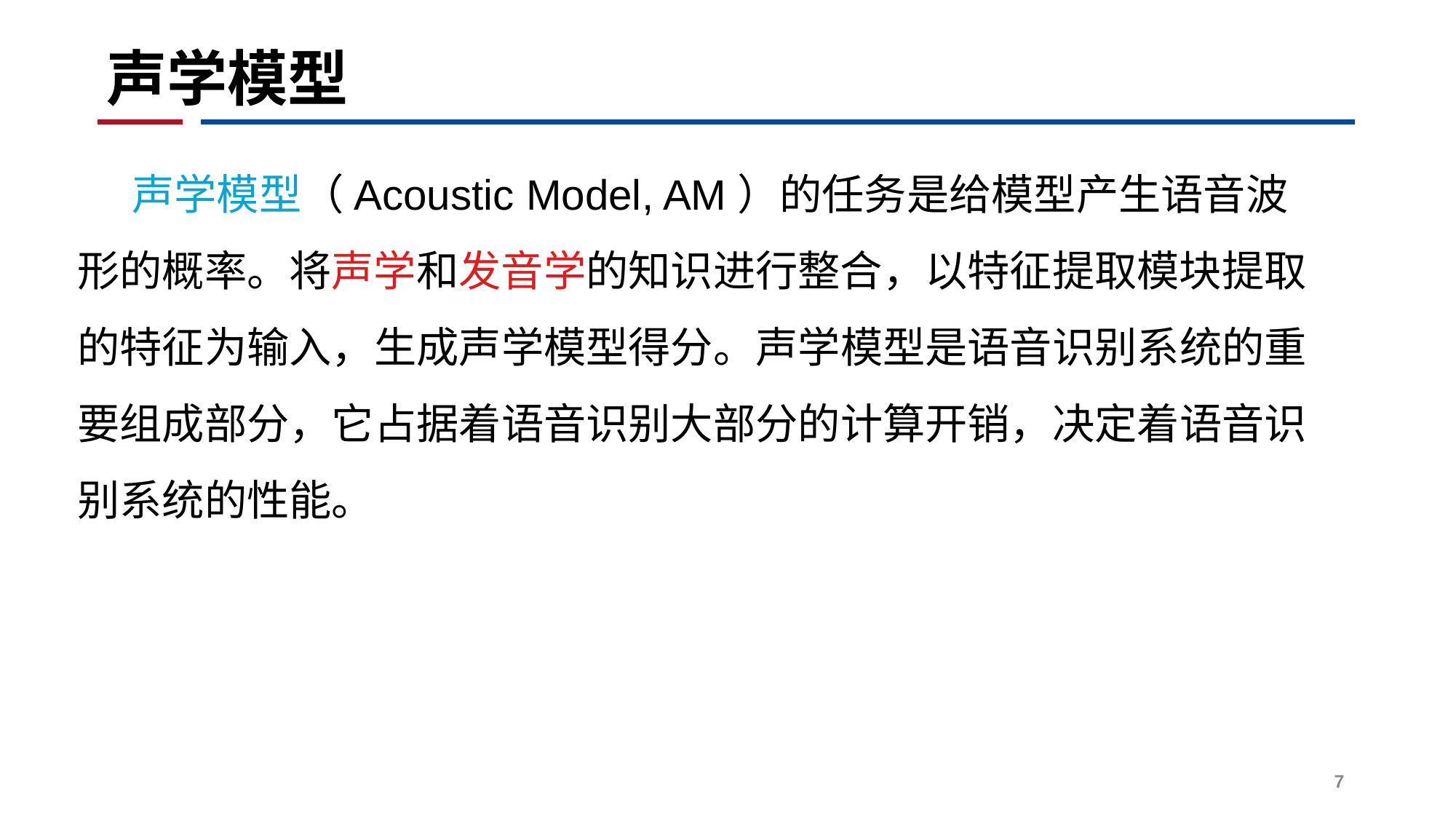

# 声学模型
声学模型（Acoustic Model, AM）的任务是给模型产生语音波形的概率。将声学和发音学的知识进行整合，以特征提取模块提取的特征为输入，生成声学模型得分。声学模型是语音识别系统的重要组成部分，它占据着语音识别大部分的计算开销，决定着语音识别系统的性能。
7